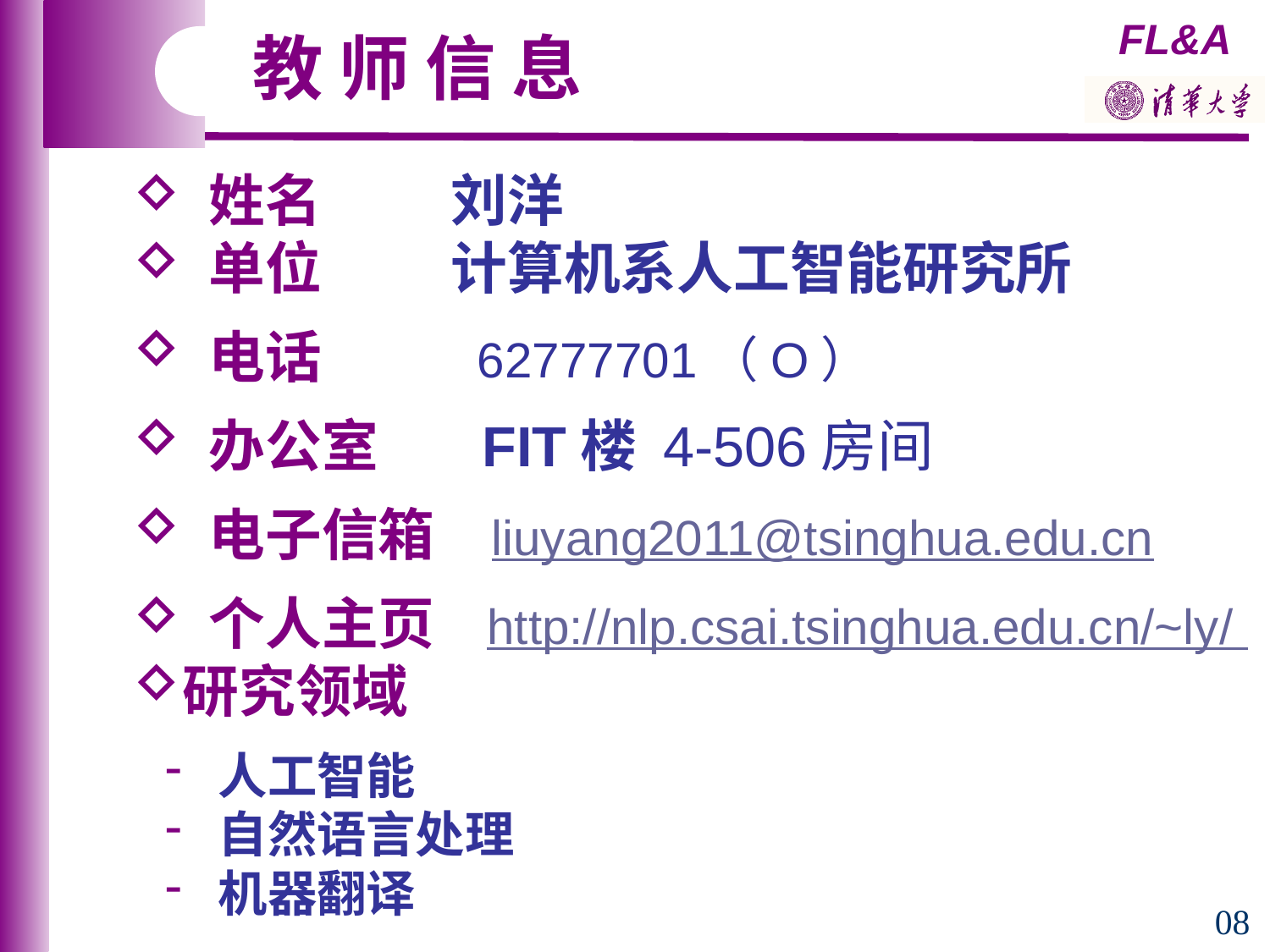

教 师 信 息
 姓名          刘洋
 单位          计算机系人工智能研究所

 电话           62777701（O）

 办公室       FIT楼 4-506房间

 电子信箱    liuyang2011@tsinghua.edu.cn

 个人主页   http://nlp.csai.tsinghua.edu.cn/~ly/
研究领域

 人工智能
 自然语言处理
 机器翻译
08